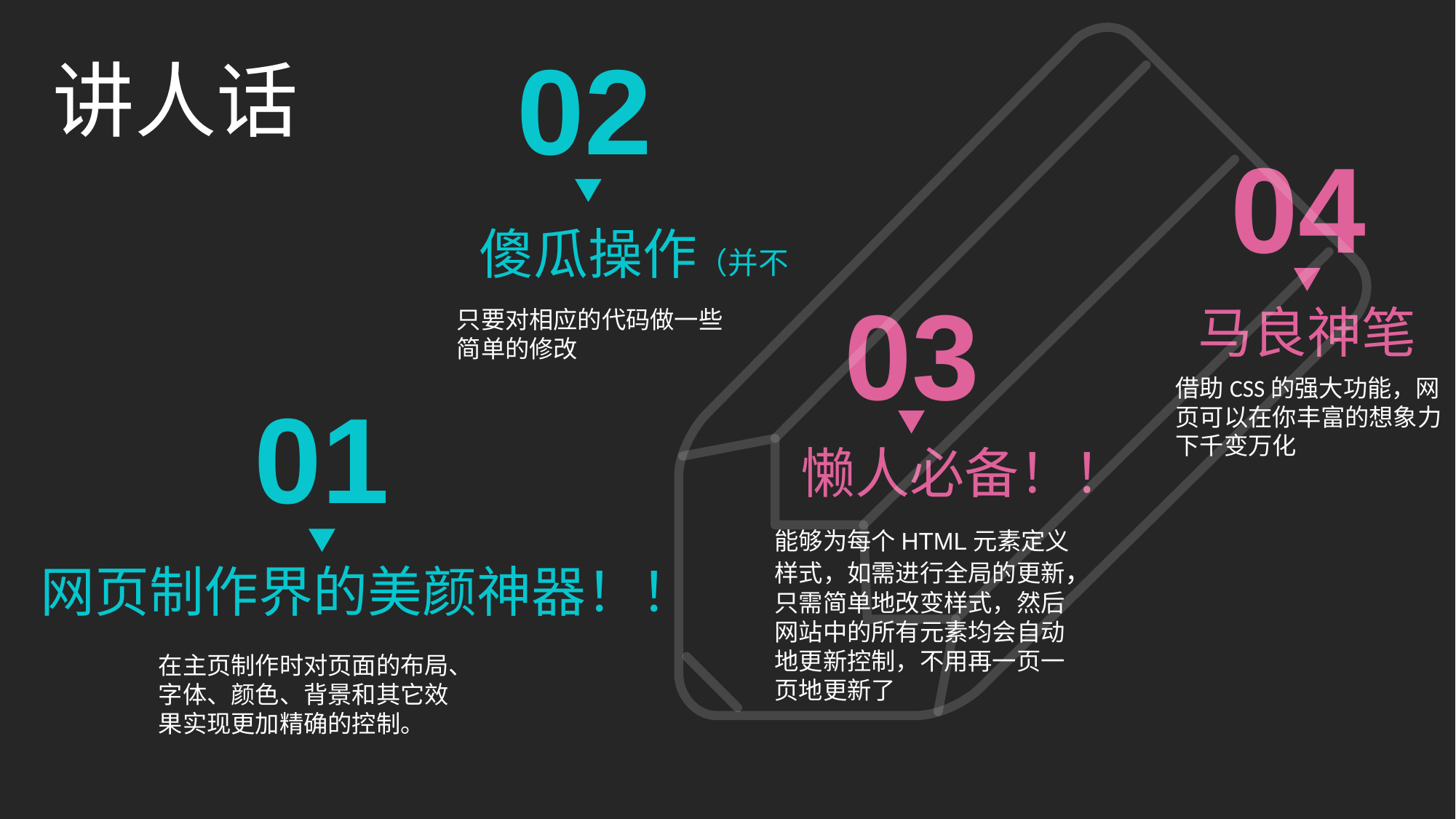

02

傻瓜操作（并不
只要对相应的代码做一些简单的修改
讲人话
04

马良神笔
借助CSS的强大功能，网页可以在你丰富的想象力下千变万化
03

懒人必备！！
能够为每个HTML元素定义样式，如需进行全局的更新，只需简单地改变样式，然后网站中的所有元素均会自动地更新控制，不用再一页一页地更新了
01

网页制作界的美颜神器！！
在主页制作时对页面的布局、字体、颜色、背景和其它效果实现更加精确的控制。